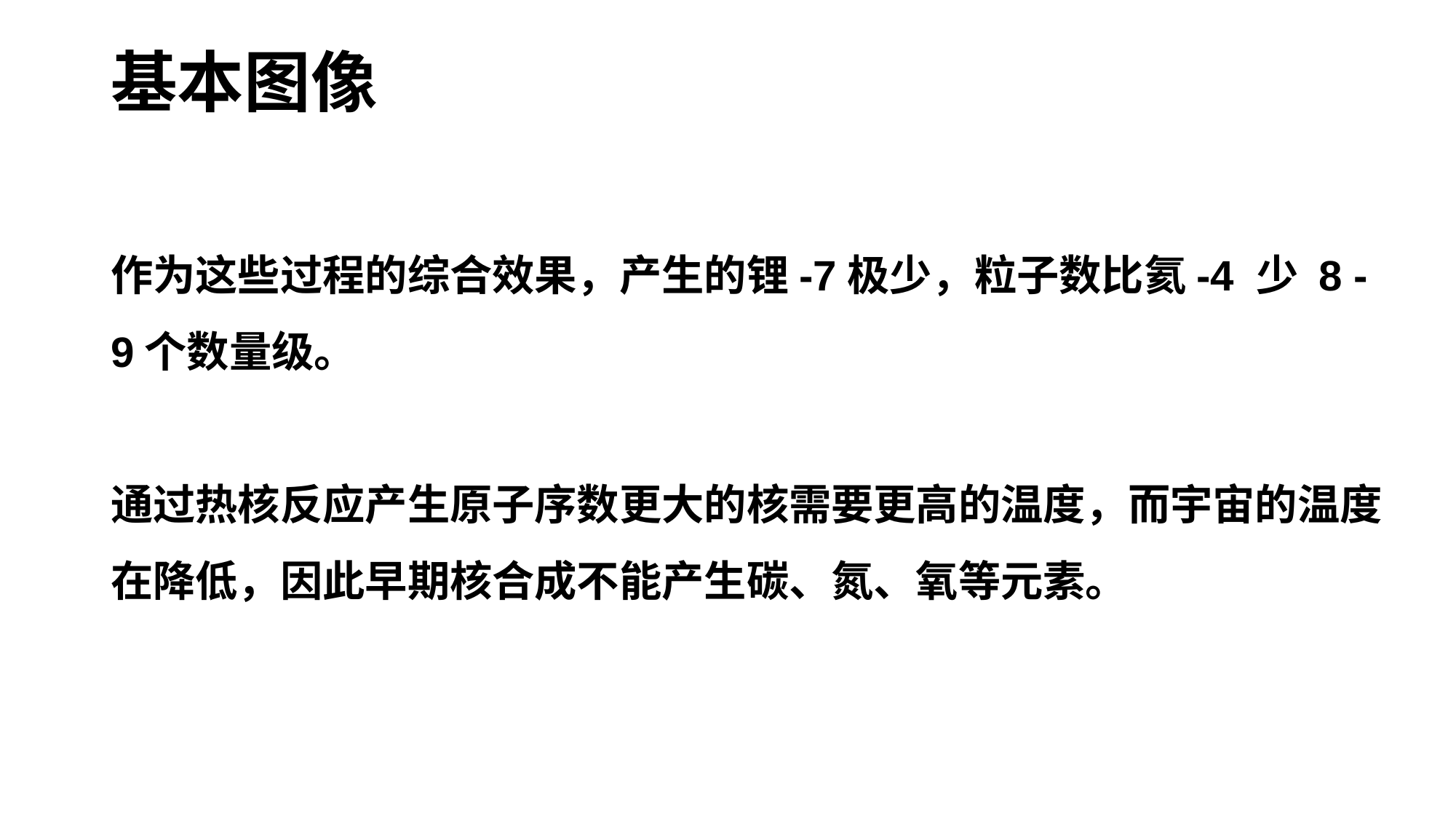

基本图像
作为这些过程的综合效果，产生的锂-7极少，粒子数比氦-4 少 8 - 9个数量级。

通过热核反应产生原子序数更大的核需要更高的温度，而宇宙的温度在降低，因此早期核合成不能产生碳、氮、氧等元素。